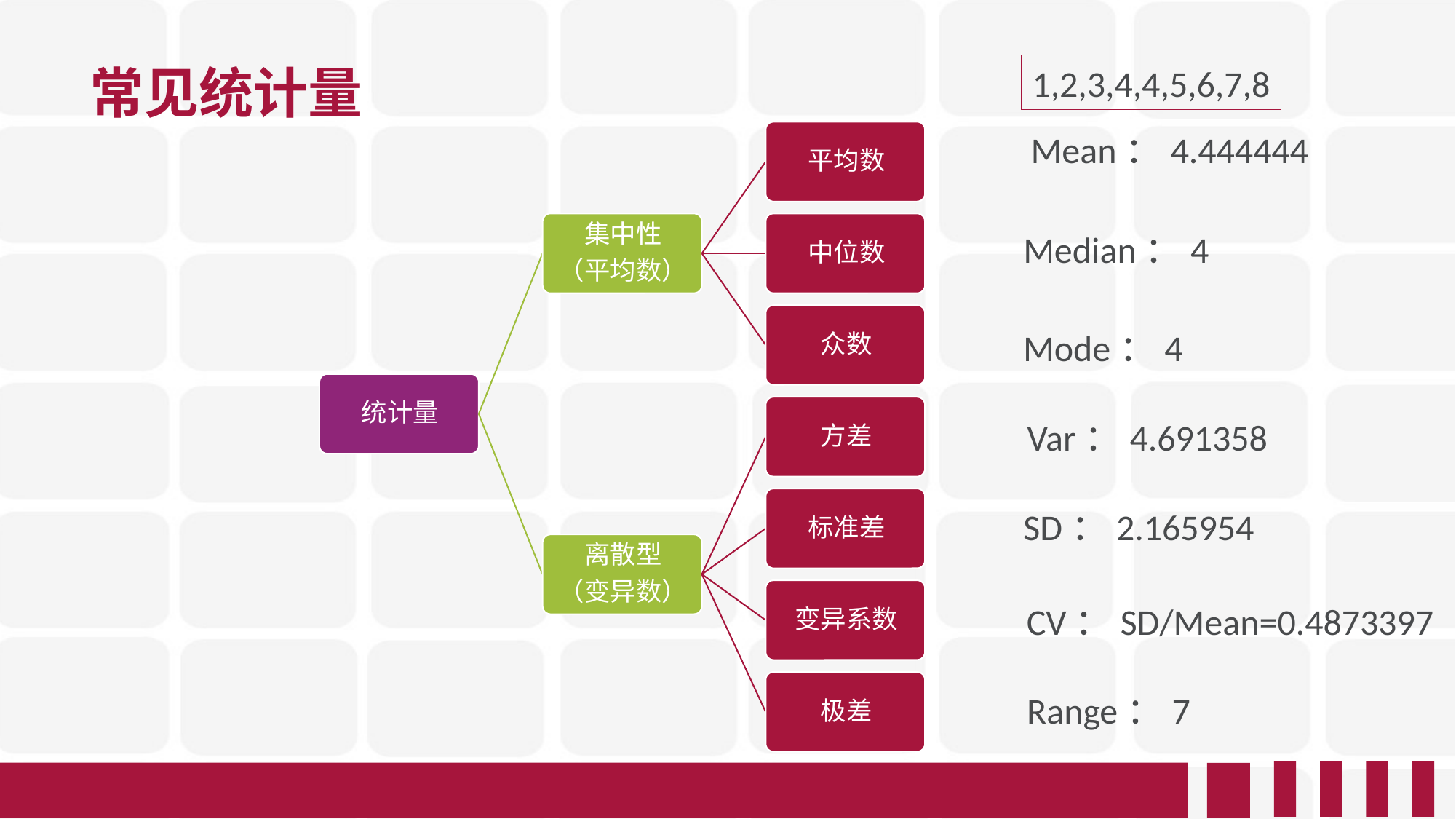

# 常见统计量
1,2,3,4,4,5,6,7,8
统计量

集中性
（平均数）

平均数

中位数

众数

离散型
（变异数）

方差

标准差

变异系数

极差
Mean：4.444444

Median：4
Mode：4
Var：4.691358
SD：2.165954
CV：SD/Mean=0.4873397
Range：7